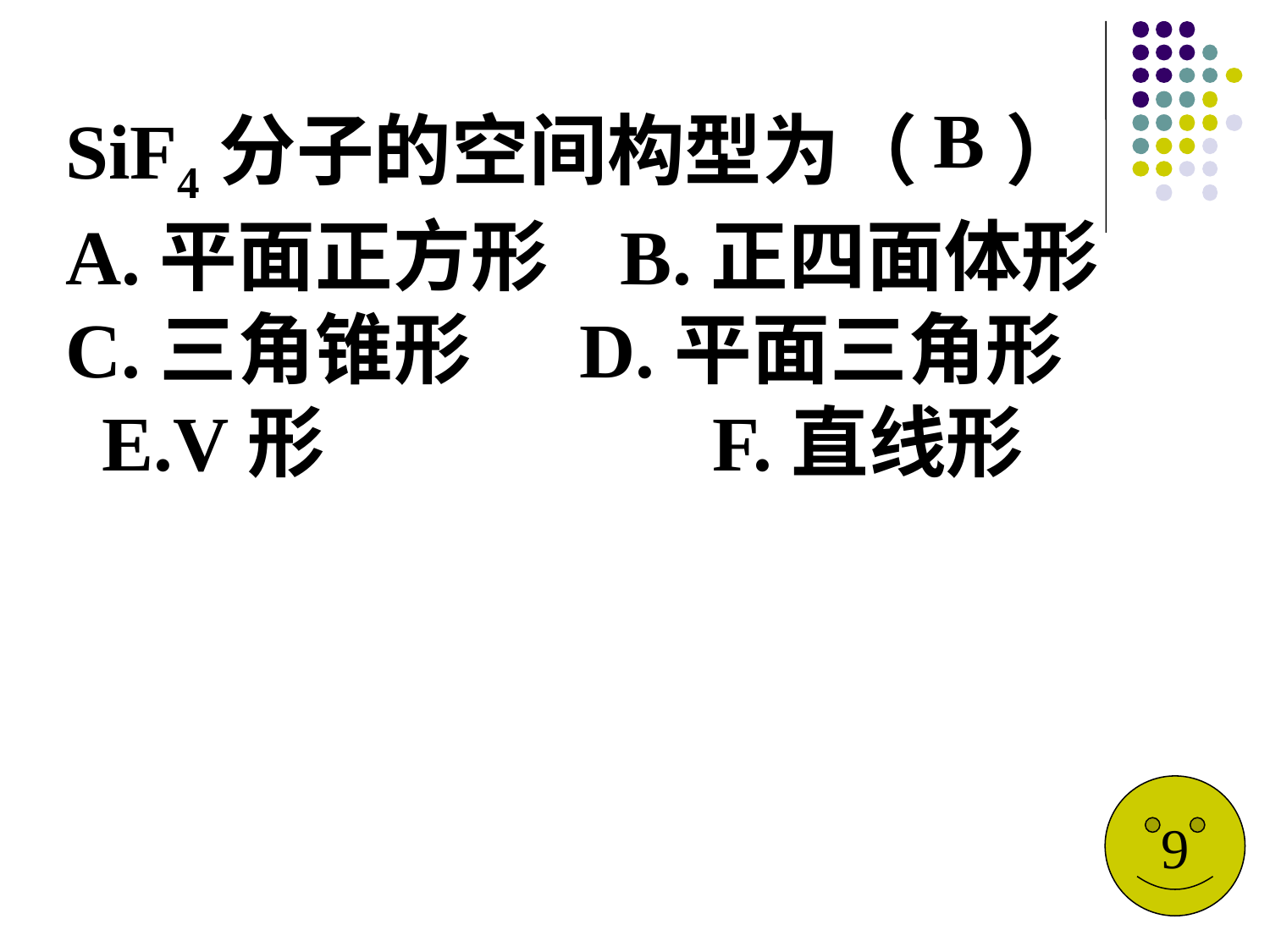

B
SiF4分子的空间构型为（     ）
A.平面正方形   B.正四面体形    C.三角锥形     D.平面三角形       E.V形                     F.直线形
9